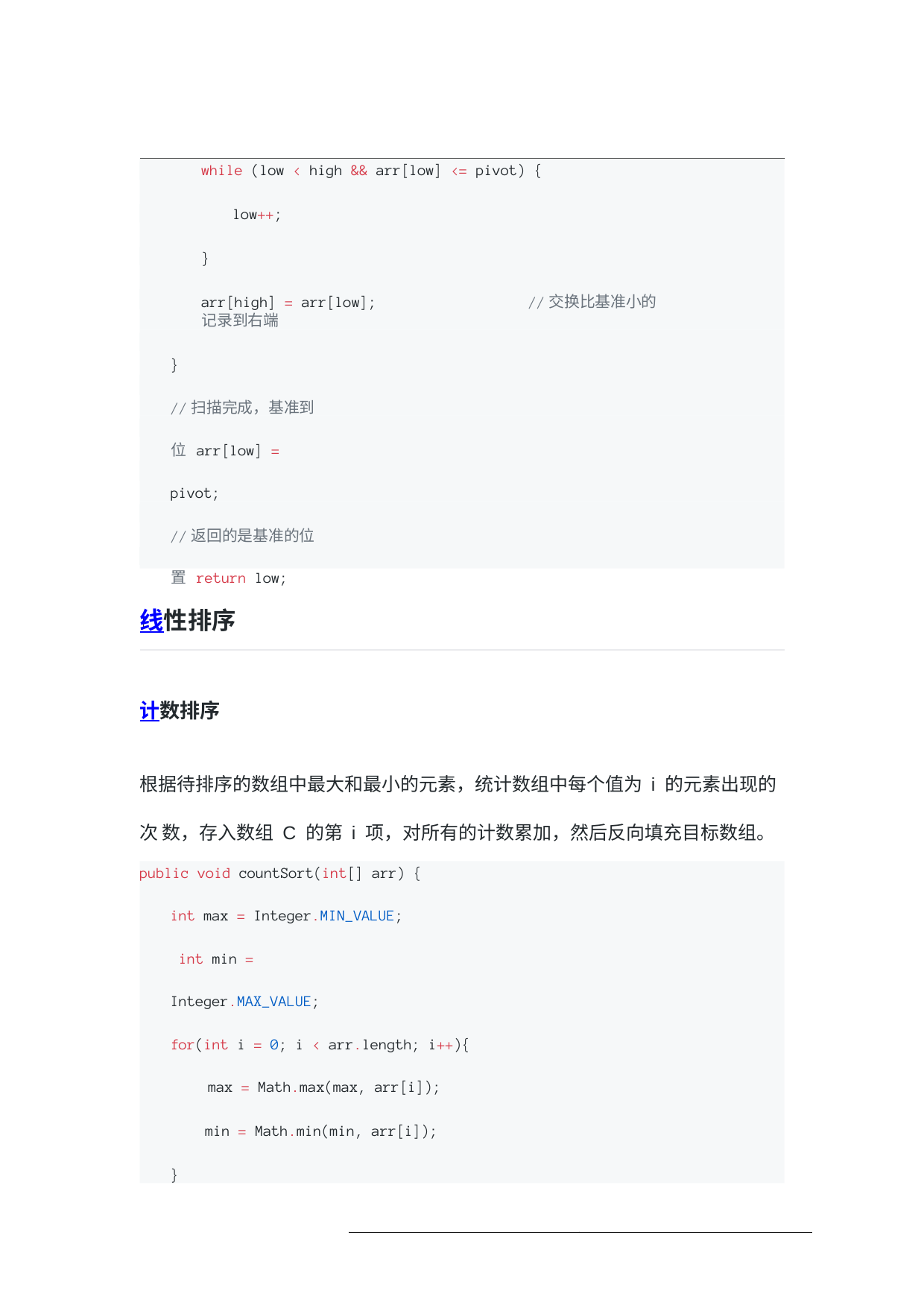

while (low < high && arr[low] <= pivot) {

low++;

}

arr[high] = arr[low];	//交换比基准小的记录到右端

}
//扫描完成，基准到位  arr[low] = pivot;
//返回的是基准的位置  return low;

}

线性排序

计数排序

根据待排序的数组中最大和最小的元素，统计数组中每个值为 i 的元素出现的次 数，存入数组 C 的第 i 项，对所有的计数累加，然后反向填充目标数组。

public void countSort(int[] arr) {
int max = Integer.MIN_VALUE;  int min = Integer.MAX_VALUE;
for(int i = 0; i < arr.length; i++){  max = Math.max(max, arr[i]);

min = Math.min(min, arr[i]);

}